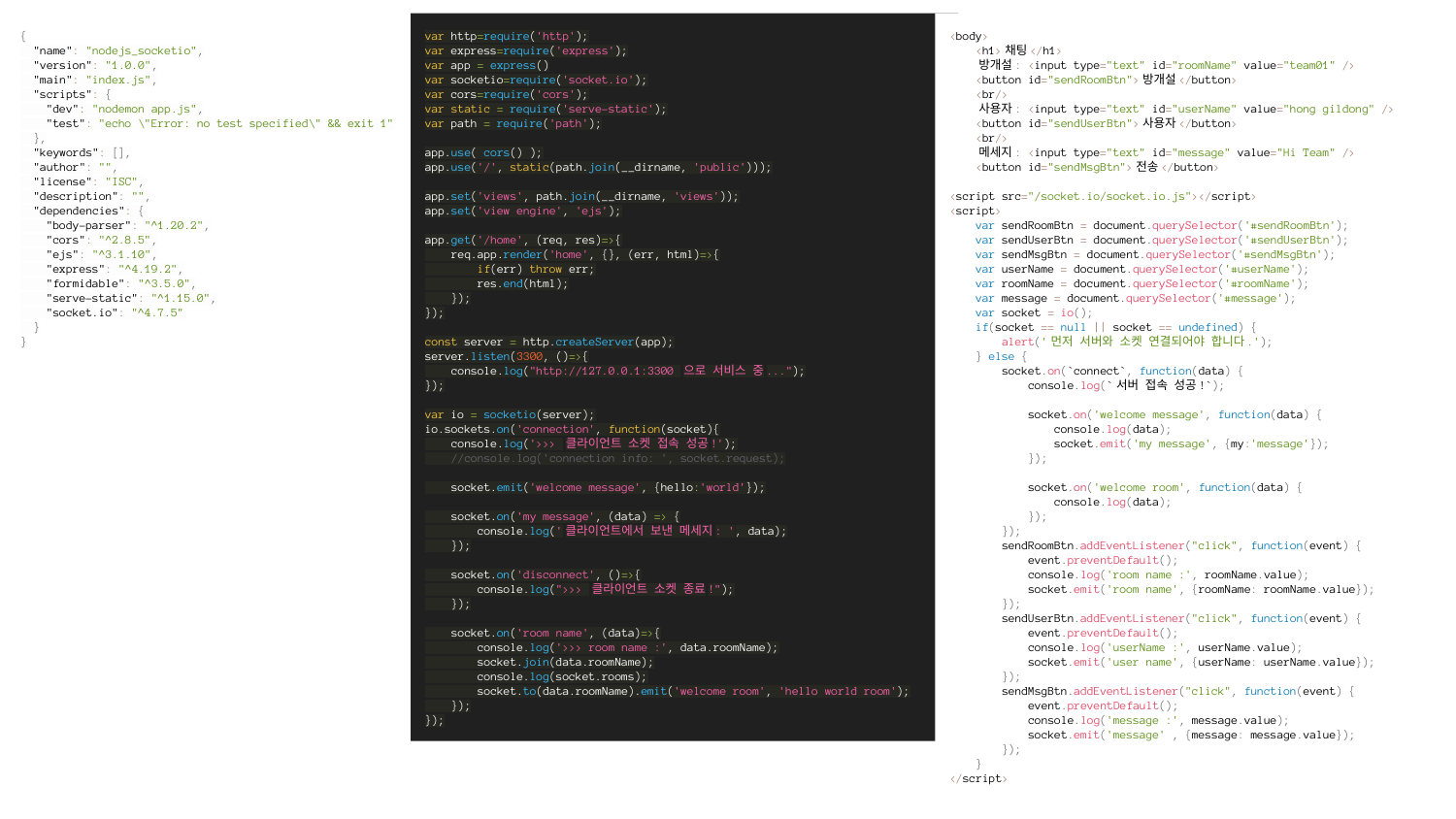

{
  "name": "nodejs_socketio",
  "version": "1.0.0",
  "main": "index.js",
  "scripts": {
    "dev": "nodemon app.js",
    "test": "echo \"Error: no test specified\" && exit 1"
  },
  "keywords": [],
  "author": "",
  "license": "ISC",
  "description": "",
  "dependencies": {
    "body-parser": "^1.20.2",
    "cors": "^2.8.5",
    "ejs": "^3.1.10",
    "express": "^4.19.2",
    "formidable": "^3.5.0",
    "serve-static": "^1.15.0",
    "socket.io": "^4.7.5"
  }
}
var http=require('http');
var express=require('express');
var app = express()
var socketio=require('socket.io');
var cors=require('cors');
var static = require('serve-static');
var path = require('path');

app.use( cors() );
app.use('/', static(path.join(__dirname, 'public')));

app.set('views', path.join(__dirname, 'views'));
app.set('view engine', 'ejs');

app.get('/home', (req, res)=>{
    req.app.render('home', {}, (err, html)=>{
        if(err) throw err;
        res.end(html);
    });
});

const server = http.createServer(app);
server.listen(3300, ()=>{
    console.log("http://127.0.0.1:3300 으로 서비스 중...");
});

var io = socketio(server);
io.sockets.on('connection', function(socket){
    console.log('>>> 클라이언트 소켓 접속 성공!');
    //console.log('connection info: ', socket.request);

    socket.emit('welcome message', {hello:'world'});

    socket.on('my message', (data) => {
        console.log('클라이언트에서 보낸 메세지: ', data);
    });

    socket.on('disconnect', ()=>{
        console.log(">>> 클라이언트 소켓 종료!");
    });

    socket.on('room name', (data)=>{
        console.log('>>> room name :', data.roomName);
        socket.join(data.roomName);
        console.log(socket.rooms);
        socket.to(data.roomName).emit('welcome room', 'hello world room');
    });
});
<body>
    <h1>채팅</h1>
    방개설: <input type="text" id="roomName" value="team01" />
    <button id="sendRoomBtn">방개설</button>
    <br/>
    사용자: <input type="text" id="userName" value="hong gildong" />
    <button id="sendUserBtn">사용자</button>
    <br/>
    메세지: <input type="text" id="message" value="Hi Team" />
    <button id="sendMsgBtn">전송</button>

<script src="/socket.io/socket.io.js"></script>
<script>
    var sendRoomBtn = document.querySelector('#sendRoomBtn');
    var sendUserBtn = document.querySelector('#sendUserBtn');
    var sendMsgBtn = document.querySelector('#sendMsgBtn');
    var userName = document.querySelector('#userName');
    var roomName = document.querySelector('#roomName');
    var message = document.querySelector('#message');
    var socket = io();
    if(socket == null || socket == undefined) {
        alert('먼저 서버와 소켓 연결되어야 합니다.');
    } else {
        socket.on(`connect`, function(data) {
            console.log(`서버 접속 성공!`);

            socket.on('welcome message', function(data) {
                console.log(data);
                socket.emit('my message', {my:'message'});
            });

            socket.on('welcome room', function(data) {
                console.log(data);
            });
        });
        sendRoomBtn.addEventListener("click", function(event) {
            event.preventDefault();
            console.log('room name :', roomName.value);
            socket.emit('room name', {roomName: roomName.value});
        });
        sendUserBtn.addEventListener("click", function(event) {
            event.preventDefault();
            console.log('userName :', userName.value);
            socket.emit('user name', {userName: userName.value});
        });
        sendMsgBtn.addEventListener("click", function(event) {
            event.preventDefault();
            console.log('message :', message.value);
            socket.emit('message' , {message: message.value});
        });
    }
</script>